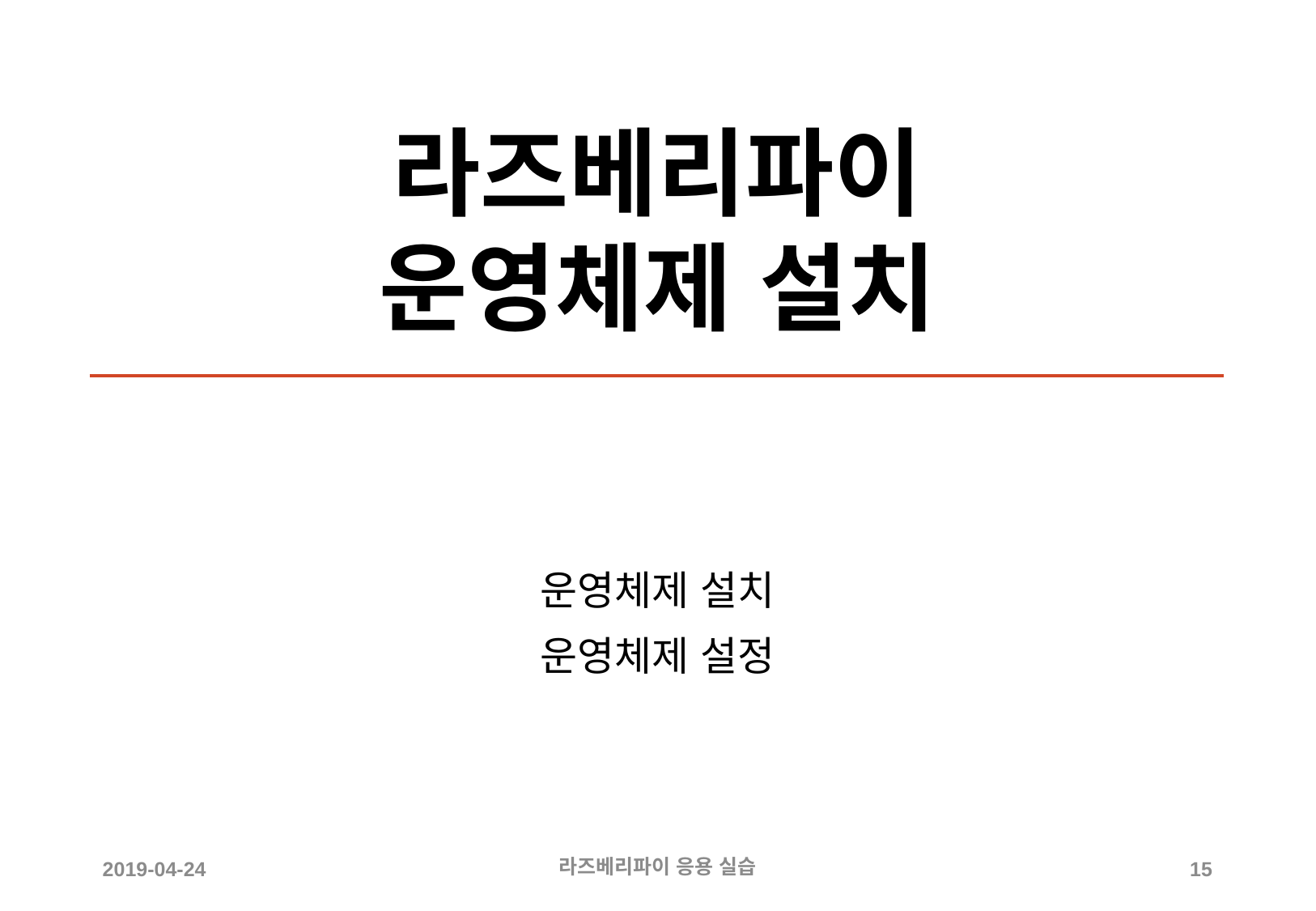

# 라즈베리파이 운영체제 설치
운영체제 설치
운영체제 설정
2019-04-24
라즈베리파이 응용 실습
15